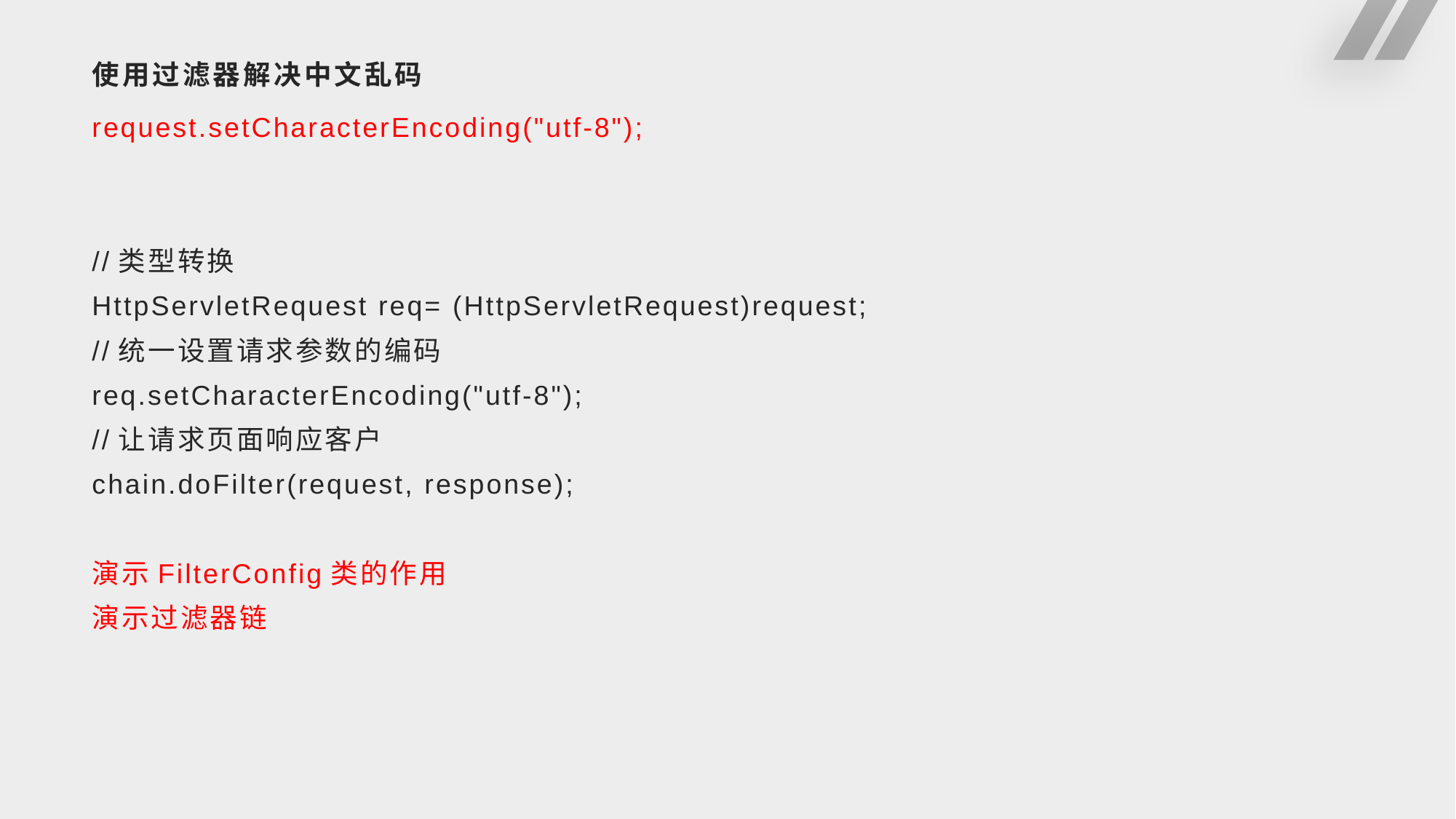

# 使用过滤器解决中文乱码
request.setCharacterEncoding("utf-8");

//类型转换
HttpServletRequest req= (HttpServletRequest)request;
//统一设置请求参数的编码
req.setCharacterEncoding("utf-8");
//让请求页面响应客户
chain.doFilter(request, response);

演示FilterConfig类的作用
演示过滤器链